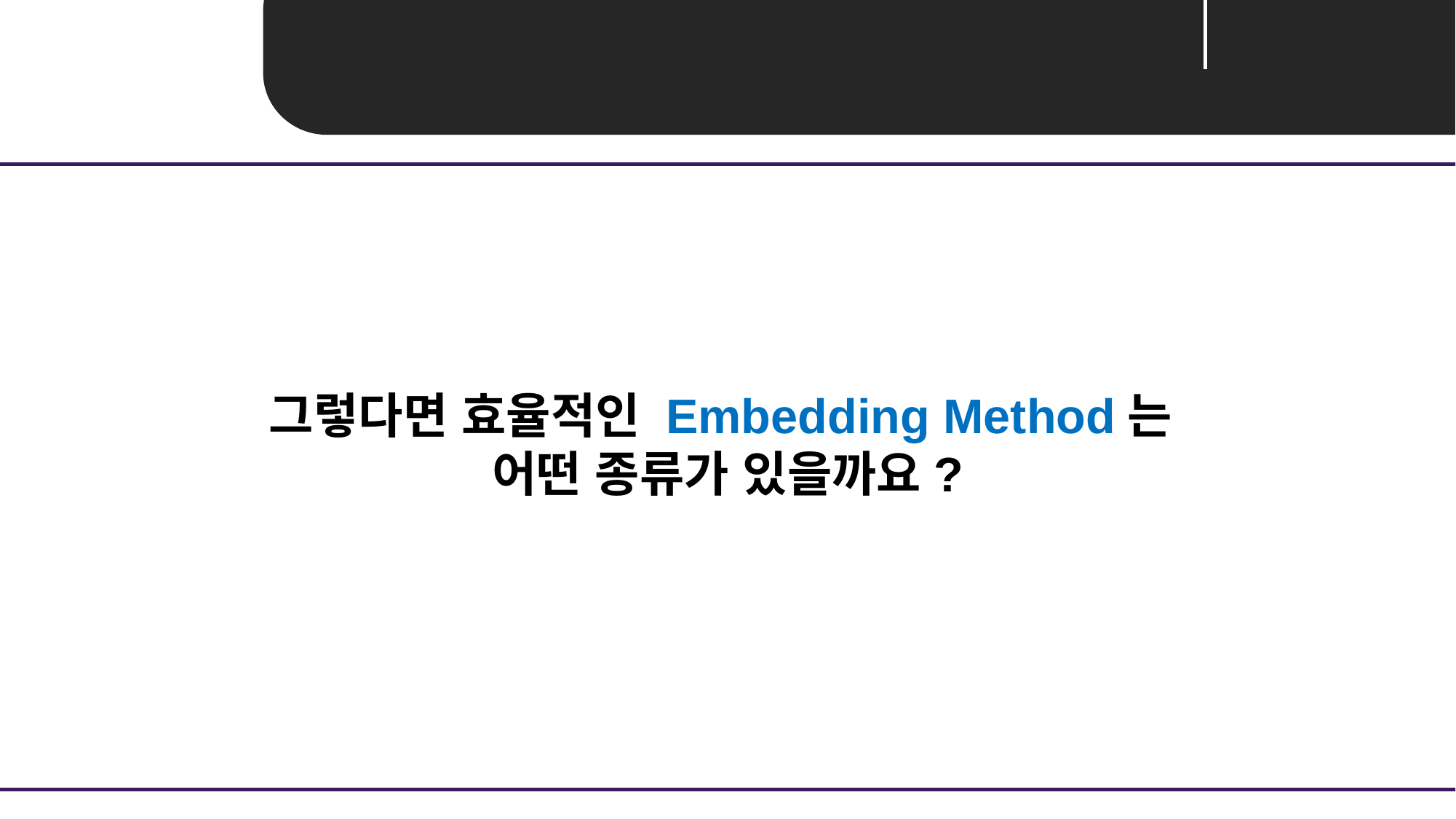

Unit  04 ㅣ  Embedding
그렇다면 효율적인 Embedding Method는
어떤 종류가 있을까요?